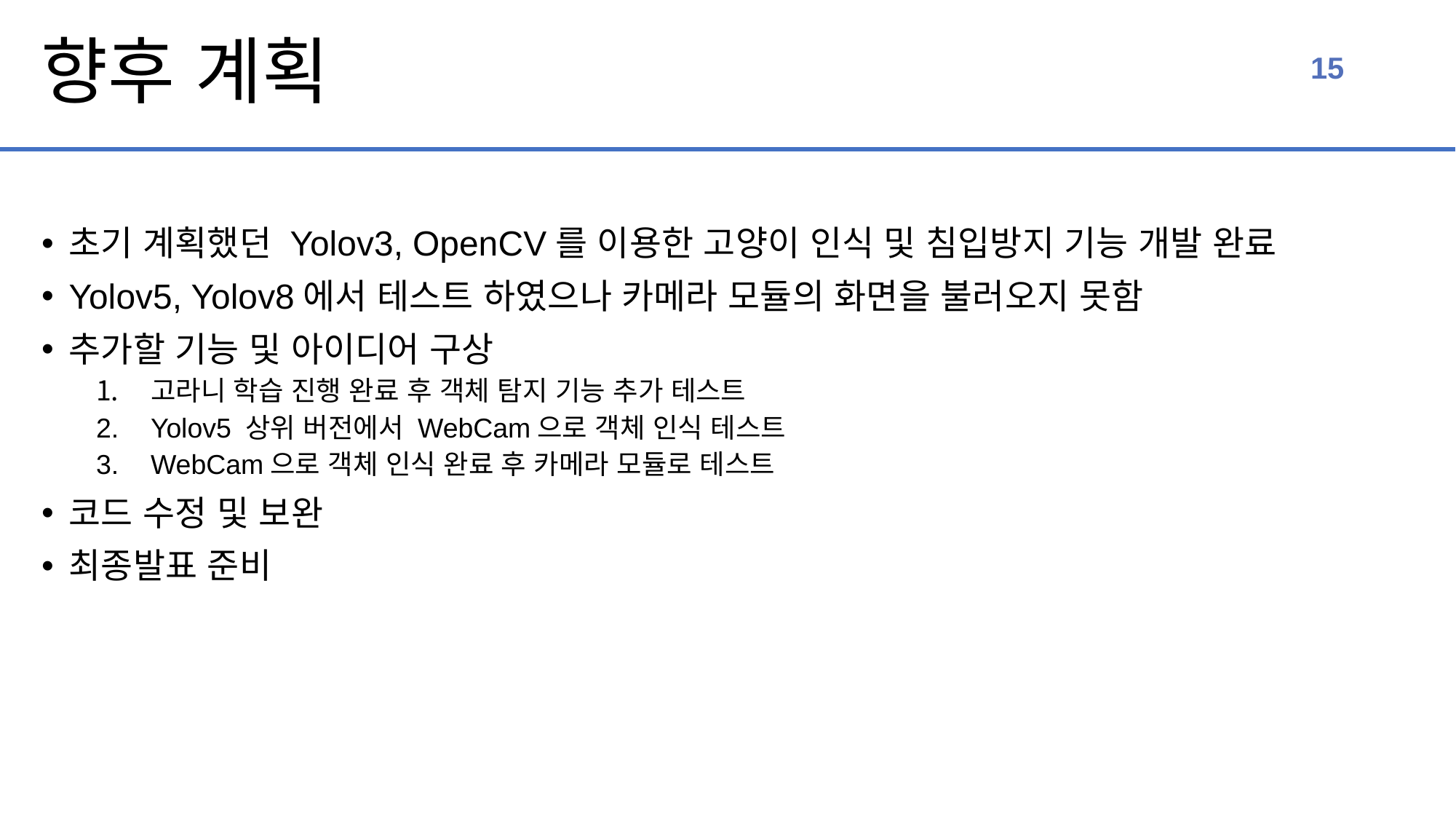

향후 계획
15
초기 계획했던 Yolov3, OpenCV를 이용한 고양이 인식 및 침입방지 기능 개발 완료
Yolov5, Yolov8에서 테스트 하였으나 카메라 모듈의 화면을 불러오지 못함
추가할 기능 및 아이디어 구상
고라니 학습 진행 완료 후 객체 탐지 기능 추가 테스트
Yolov5 상위 버전에서 WebCam으로 객체 인식 테스트
WebCam으로 객체 인식 완료 후 카메라 모듈로 테스트
코드 수정 및 보완
최종발표 준비